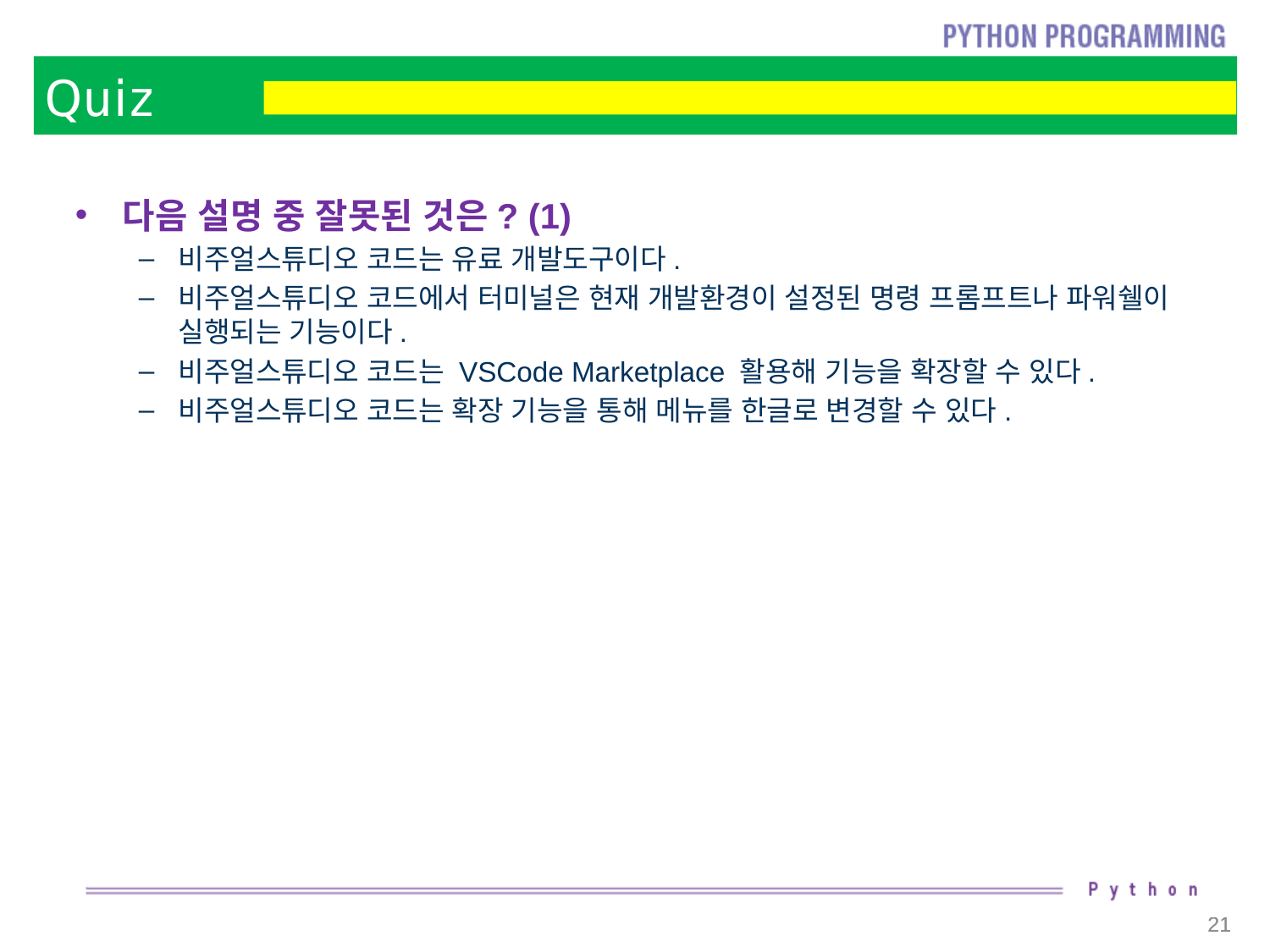

# Quiz

다음 설명 중 잘못된 것은? (1)
비주얼스튜디오 코드는 유료 개발도구이다.
비주얼스튜디오 코드에서 터미널은 현재 개발환경이 설정된 명령 프롬프트나 파워쉘이 실행되는 기능이다.
비주얼스튜디오 코드는 VSCode Marketplace 활용해 기능을 확장할 수 있다.
비주얼스튜디오 코드는 확장 기능을 통해 메뉴를 한글로 변경할 수 있다.
21